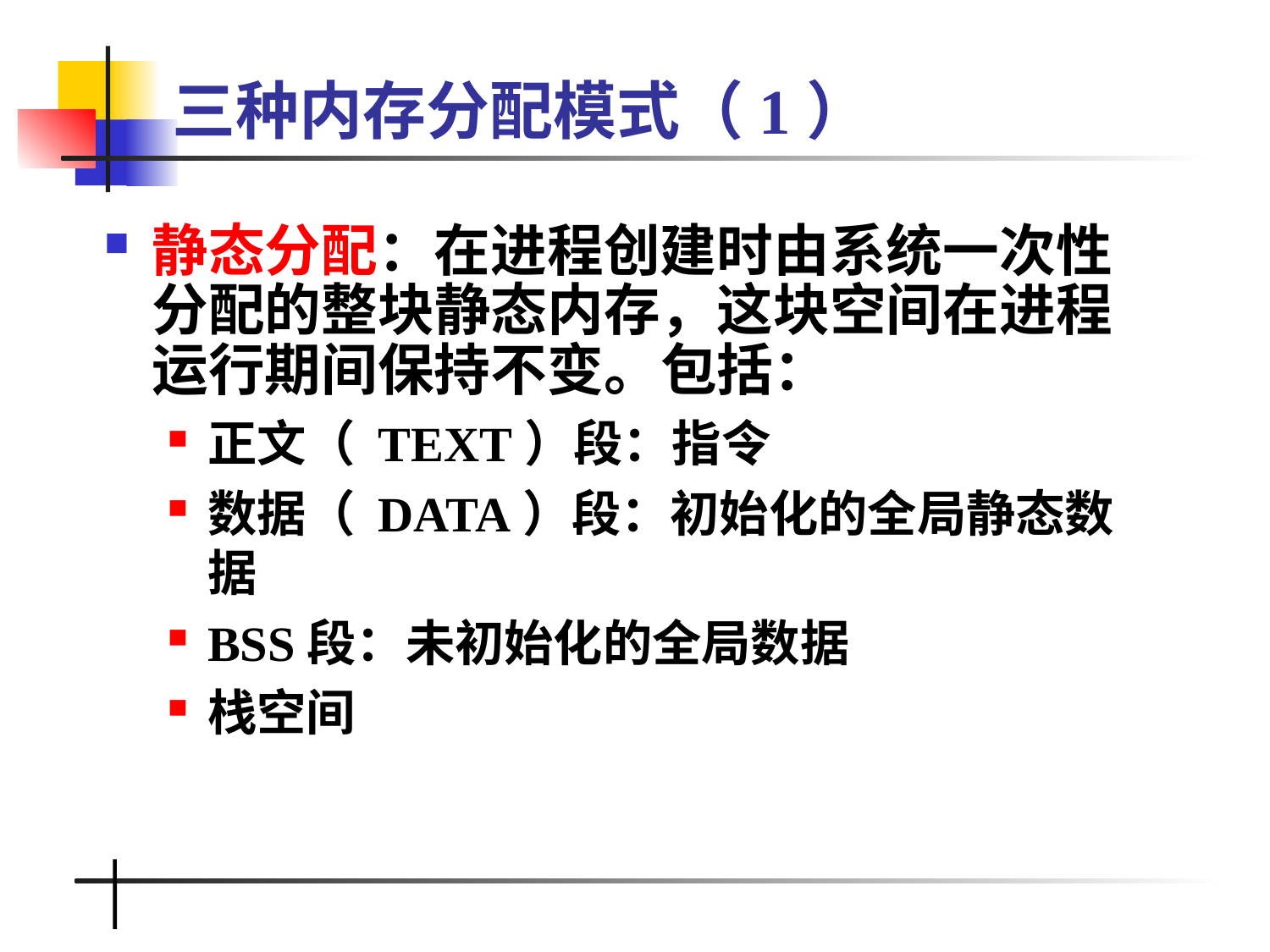

# 三种内存分配模式（1）
静态分配：在进程创建时由系统一次性分配的整块静态内存，这块空间在进程运行期间保持不变。包括：
正文（ TEXT）段：指令
数据（ DATA）段：初始化的全局静态数据
BSS段：未初始化的全局数据
栈空间